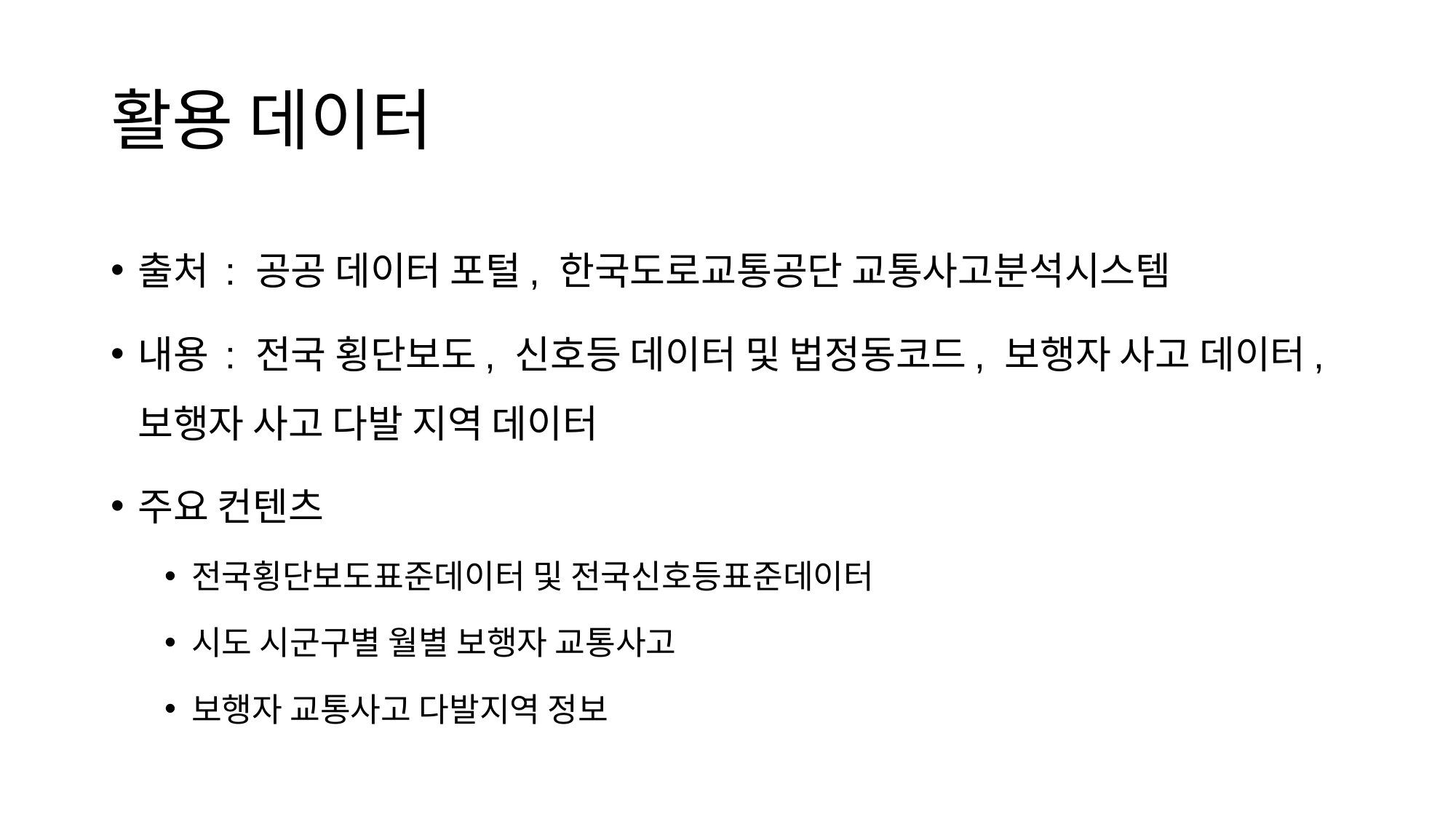

# 활용 데이터
출처 : 공공 데이터 포털, 한국도로교통공단 교통사고분석시스템
내용 : 전국 횡단보도, 신호등 데이터 및 법정동코드, 보행자 사고 데이터, 보행자 사고 다발 지역 데이터
주요 컨텐츠
전국횡단보도표준데이터 및 전국신호등표준데이터
시도 시군구별 월별 보행자 교통사고
보행자 교통사고 다발지역 정보